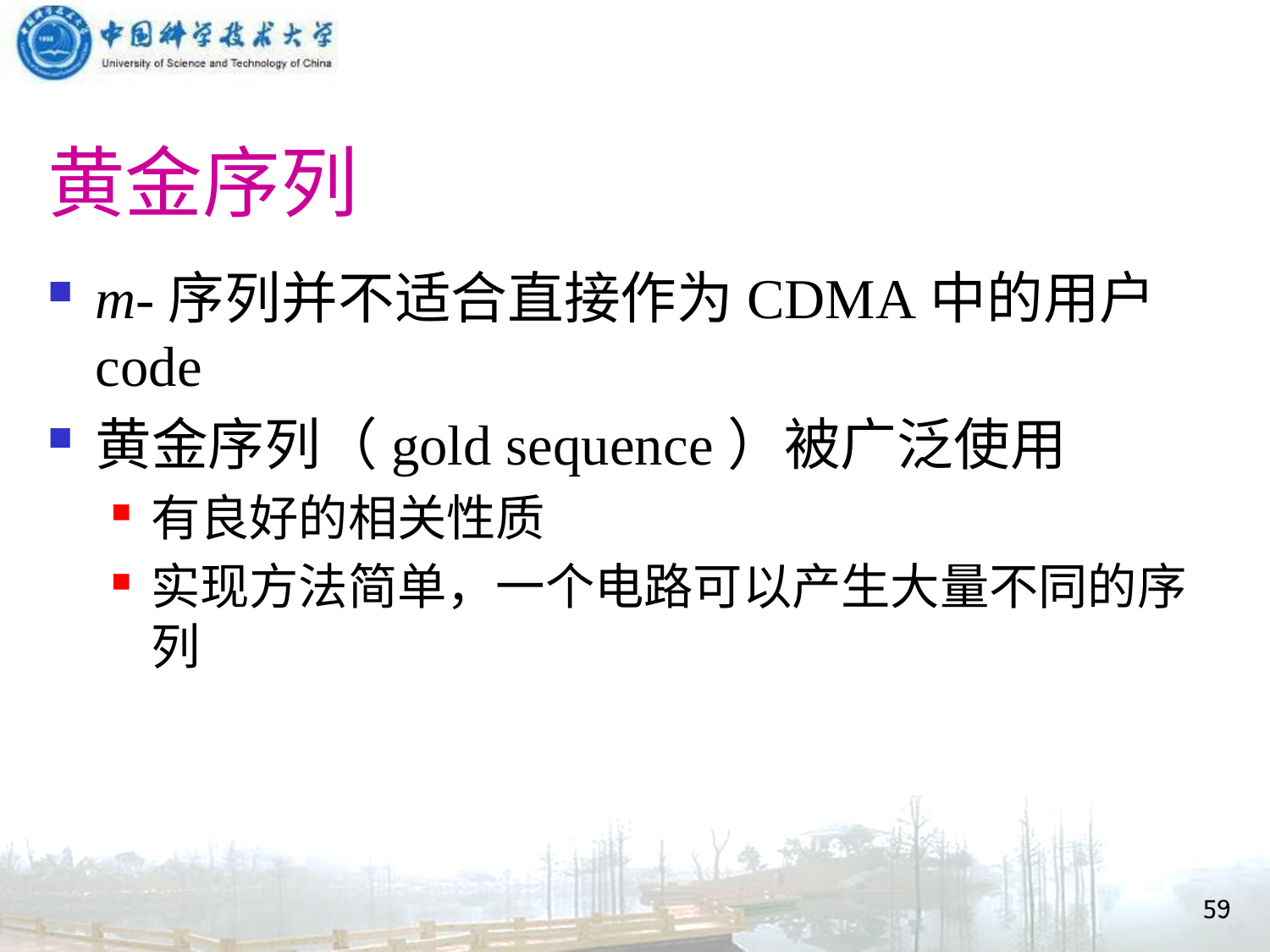

# 黄金序列
m-序列并不适合直接作为CDMA中的用户code
黄金序列（gold sequence）被广泛使用
有良好的相关性质
实现方法简单，一个电路可以产生大量不同的序列
59